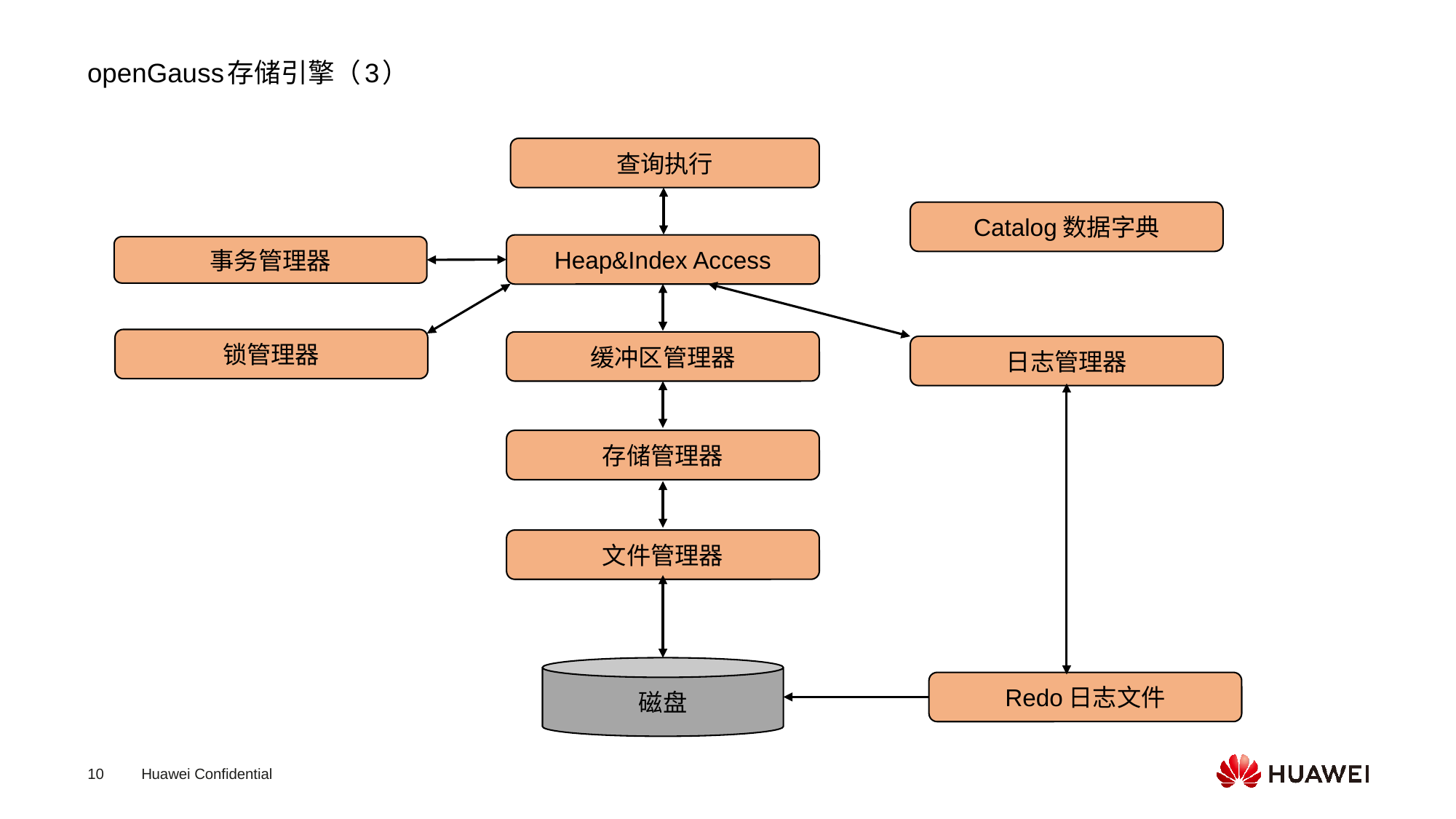

# openGauss存储引擎（3）
查询执行
Catalog数据字典
Heap&Index Access
事务管理器
锁管理器
缓冲区管理器
日志管理器
存储管理器
文件管理器
Redo日志文件
磁盘